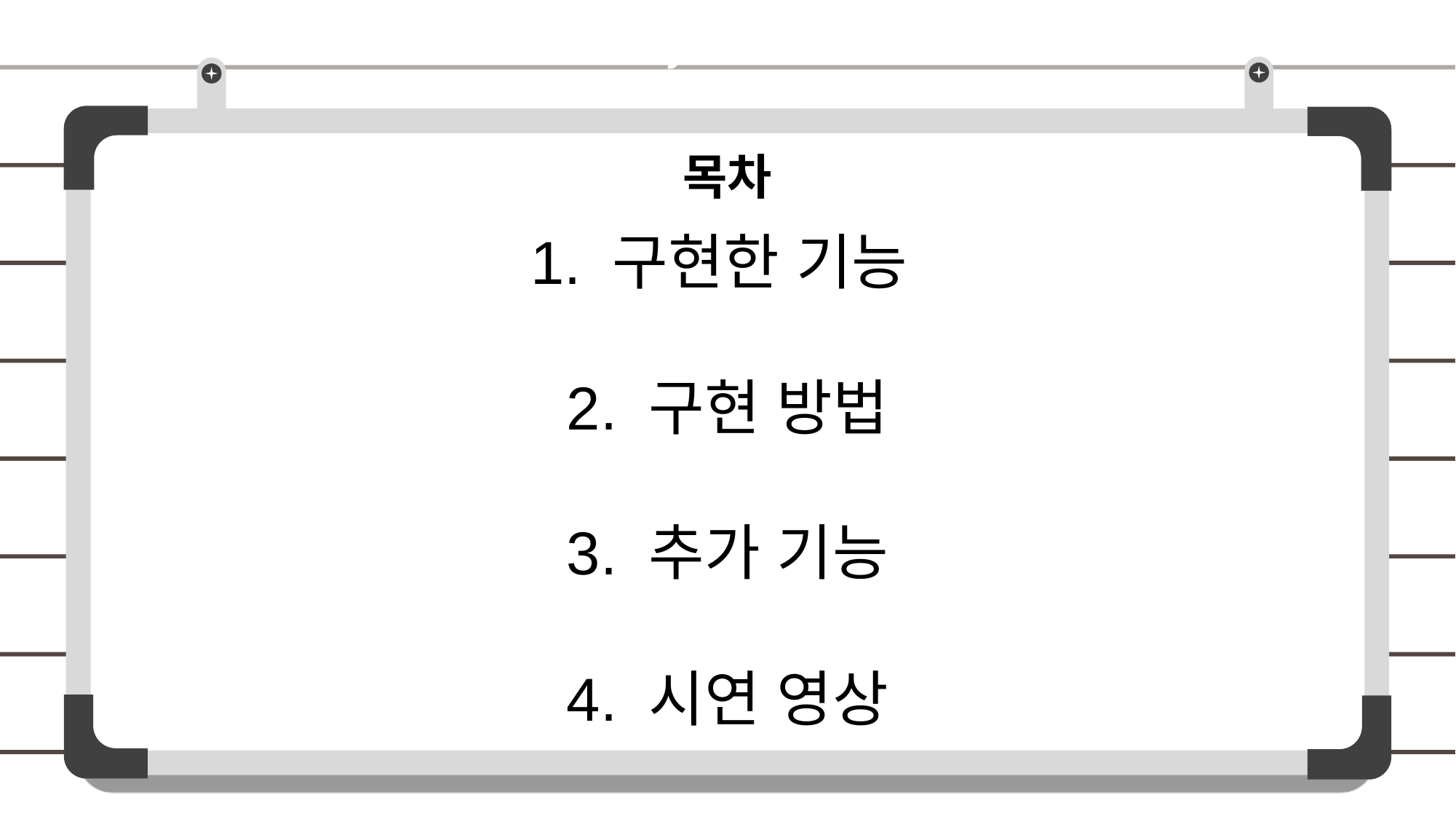

Team Elysium – 최동규

1. 구현한 기능

2. 구현 방법

3. 추가 기능

4. 시연 영상

목차